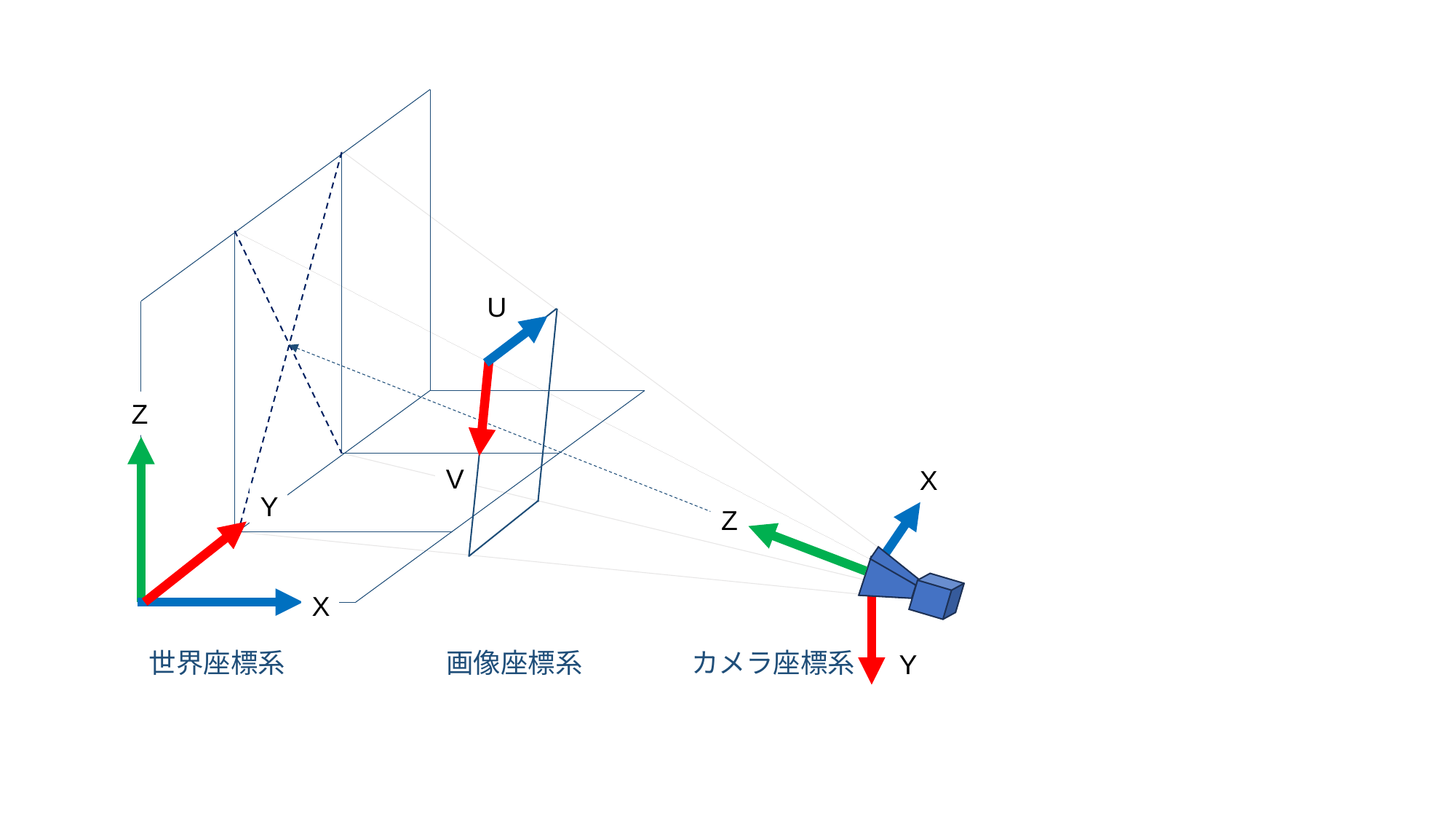

世界座標系
画像座標系
カメラ座標系
U
Z
V
X
Y
Z
X
Y